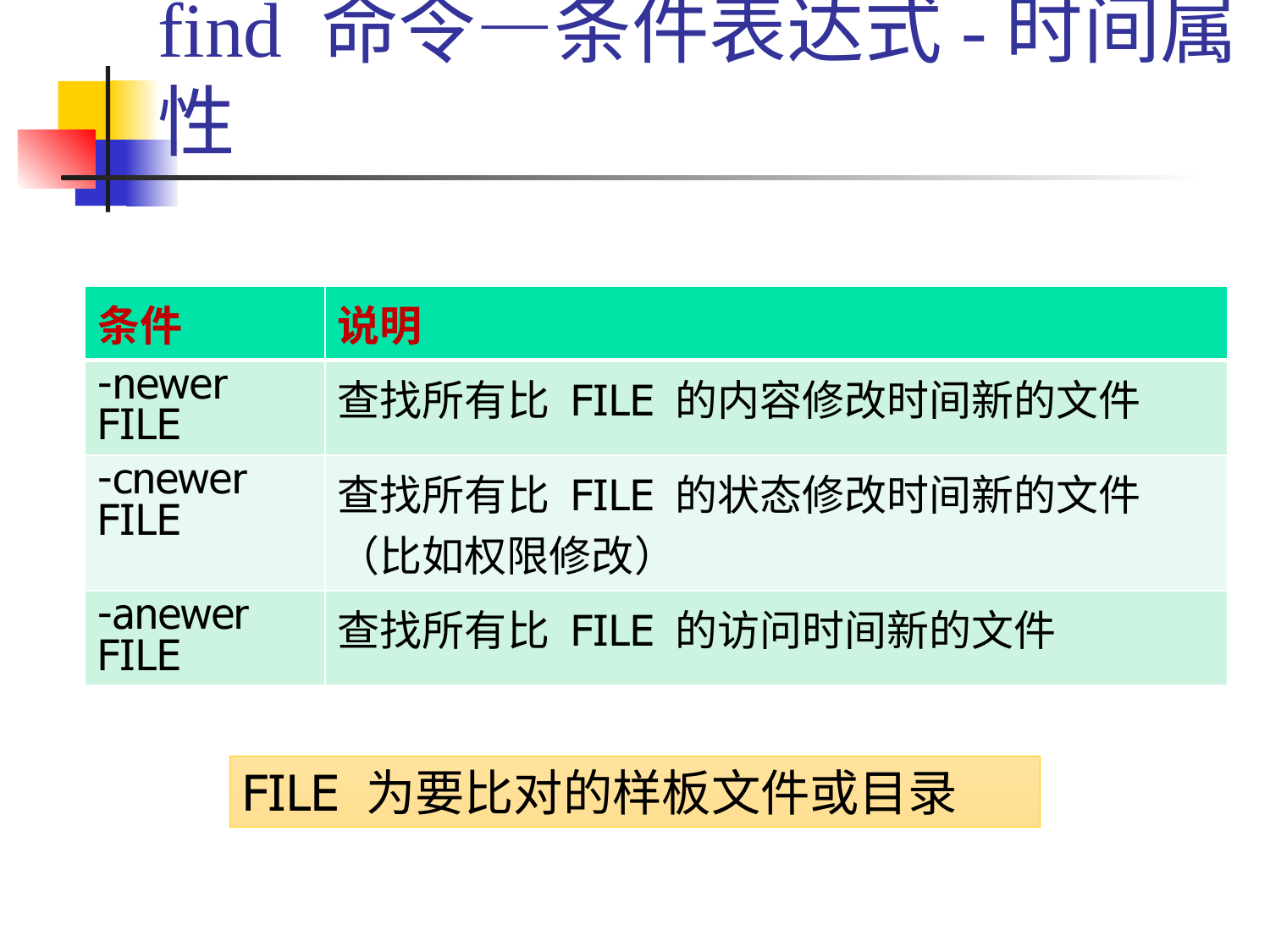

# find 命令—条件表达式-时间属性
| 条件 | 说明 |
| --- | --- |
| -newer FILE | 查找所有比 FILE 的内容修改时间新的文件 |
| -cnewer FILE | 查找所有比 FILE 的状态修改时间新的文件（比如权限修改） |
| -anewer FILE | 查找所有比 FILE 的访问时间新的文件 |
FILE 为要比对的样板文件或目录